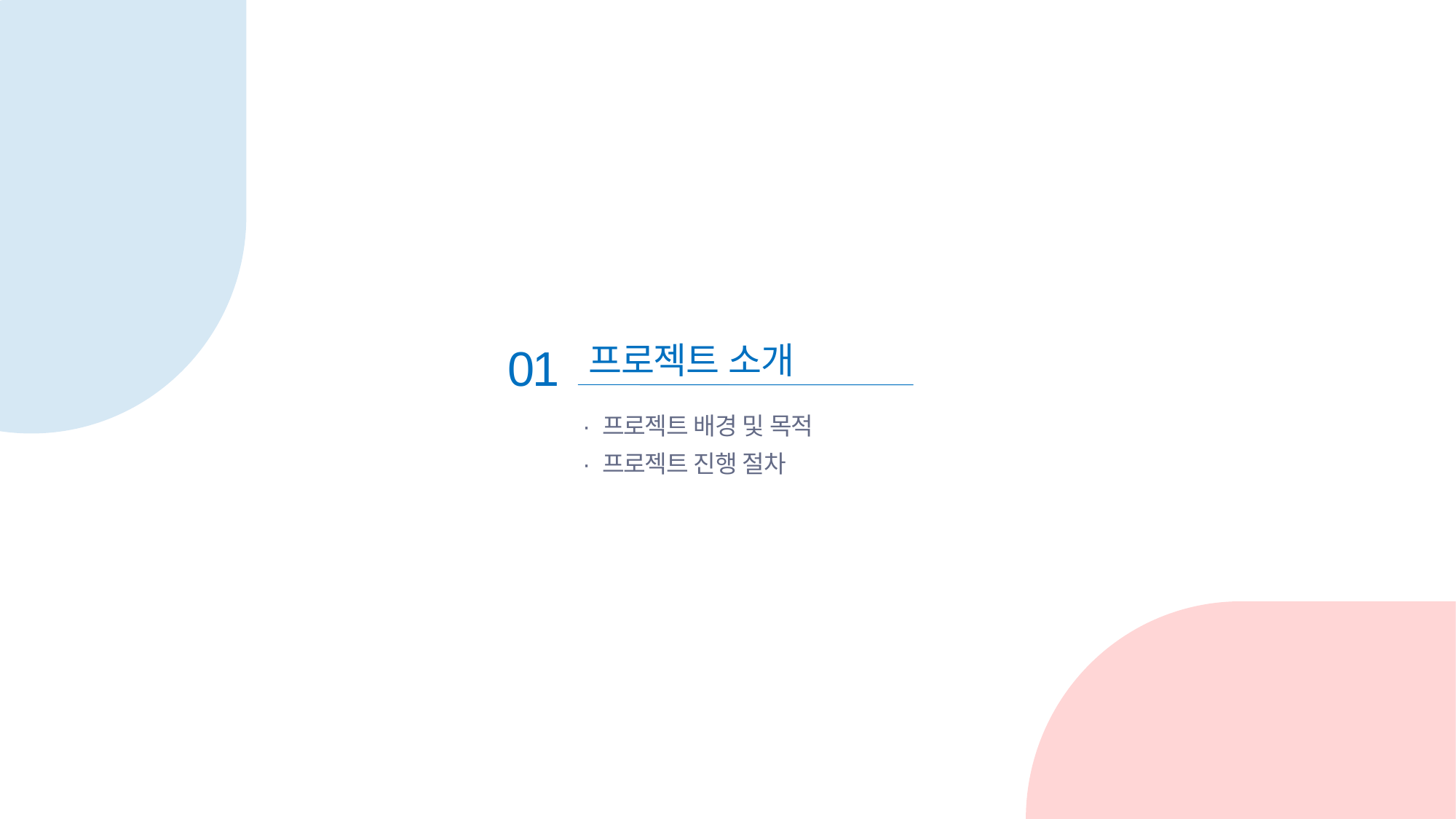

01
프로젝트 소개
· 프로젝트 배경 및 목적
· 프로젝트 진행 절차